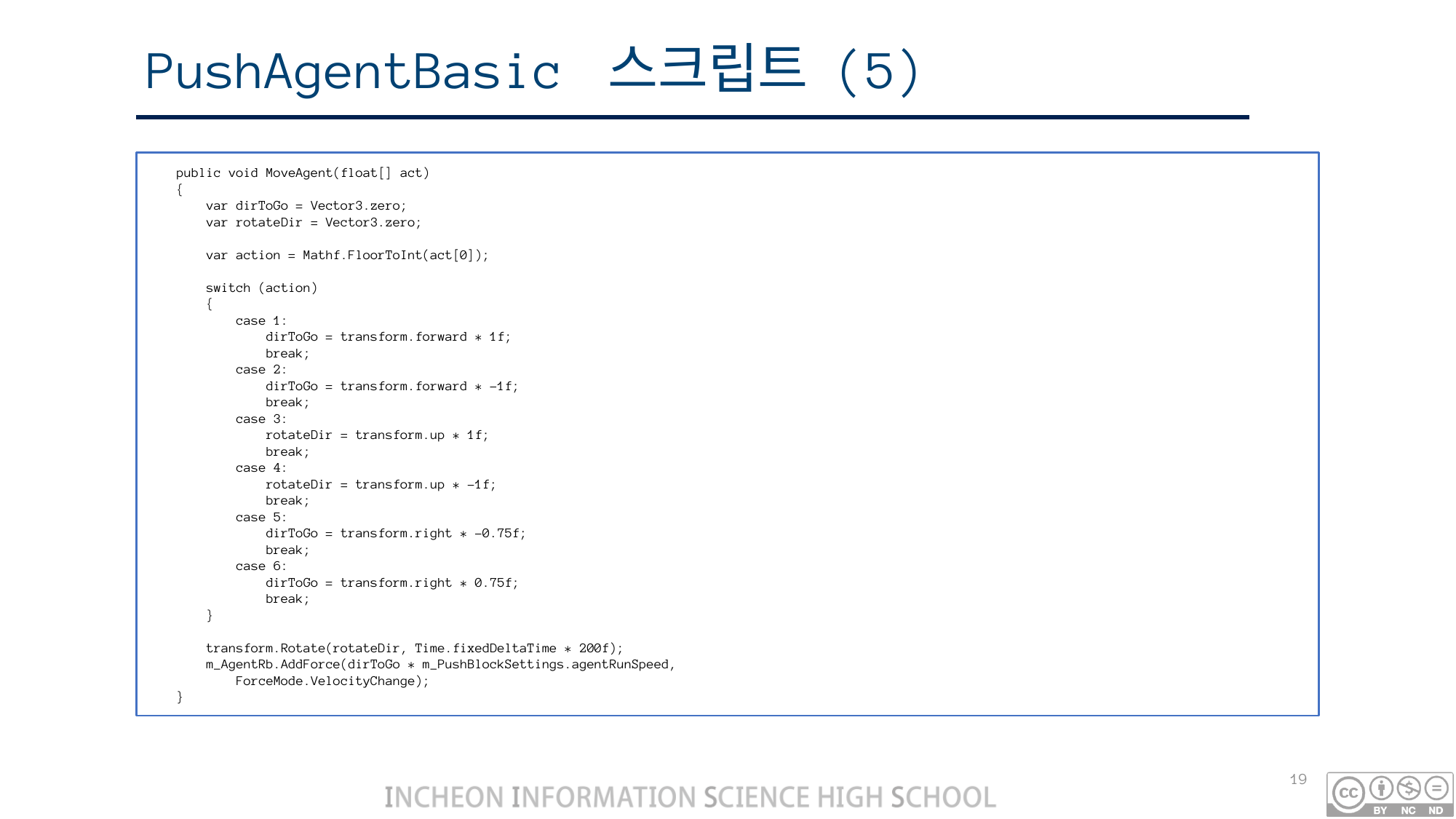

# PushAgentBasic 스크립트 (5)
    public void MoveAgent(float[] act)
    {
        var dirToGo = Vector3.zero;
        var rotateDir = Vector3.zero;

        var action = Mathf.FloorToInt(act[0]);

        switch (action)
        {
            case 1:
                dirToGo = transform.forward * 1f;
                break;
            case 2:
                dirToGo = transform.forward * -1f;
                break;
            case 3:
                rotateDir = transform.up * 1f;
                break;
            case 4:
                rotateDir = transform.up * -1f;
                break;
            case 5:
                dirToGo = transform.right * -0.75f;
                break;
            case 6:
                dirToGo = transform.right * 0.75f;
                break;
        }

        transform.Rotate(rotateDir, Time.fixedDeltaTime * 200f);
        m_AgentRb.AddForce(dirToGo * m_PushBlockSettings.agentRunSpeed,
            ForceMode.VelocityChange);
    }
19